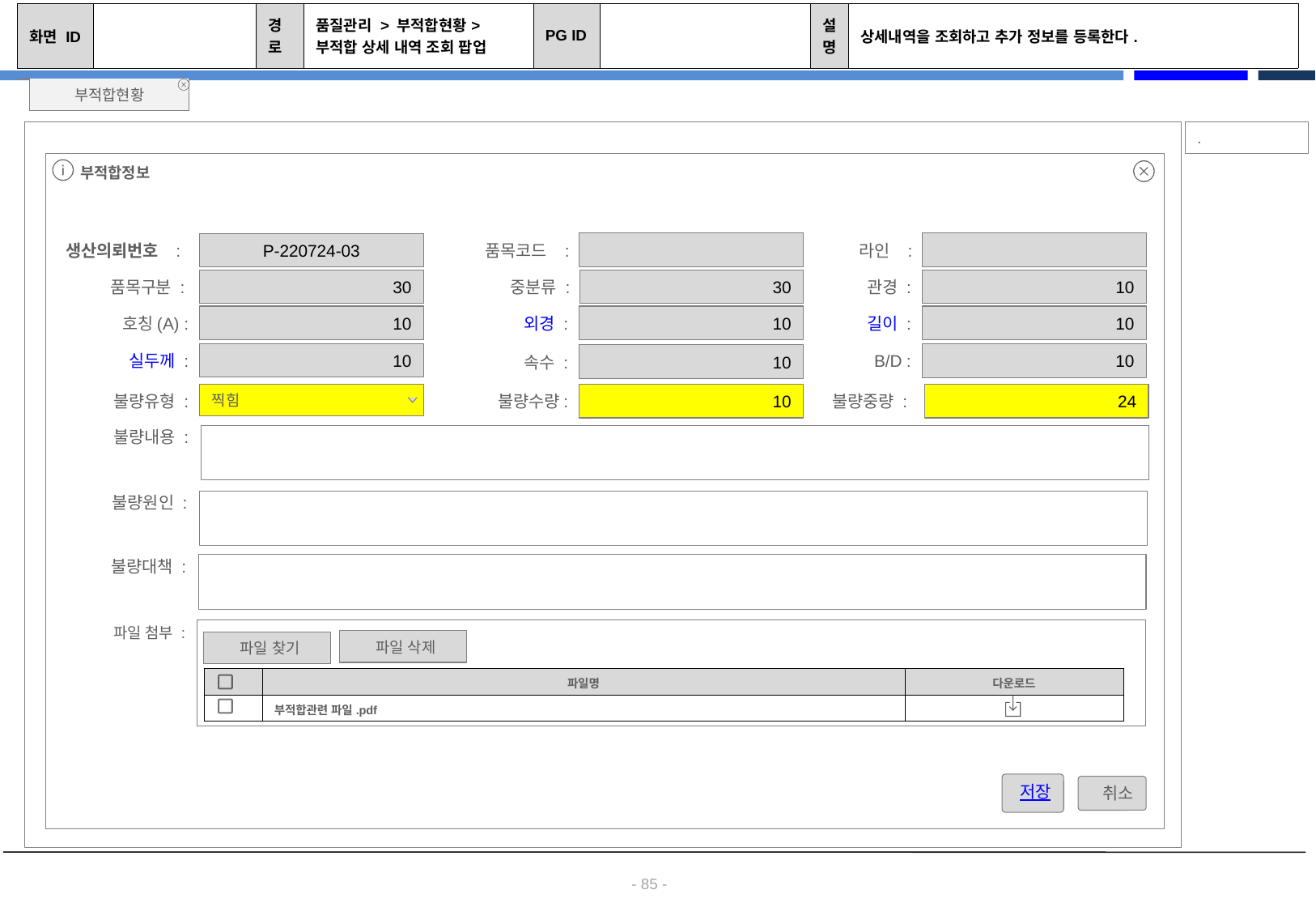

| 화면 ID |  | 경로 | 품질관리 > 부적합현황>부적합 상세 내역 조회 팝업 | PG ID |  | 설명 | 상세내역을 조회하고 추가 정보를 등록한다. |
| --- | --- | --- | --- | --- | --- | --- | --- |
부적합현황

.

부적합정보

P-220724-03
생산의뢰번호   :

품목코드   :

라인   :
30
품목구분 :
30
중분류 :
10
관경 :
10
호칭(A) :
10
외경 :
10
길이 :
10
실두께 :
10
B/D :
10
속수 :
불량유형 :
찍힘

10
불량수량:
불량중량 :
24
불량내용 :

불량원인 :

불량대책 :

파일 첨부 :

파일 삭제
파일 찾기
|  | 파일명 | 다운로드 |
| --- | --- | --- |
|  | 부적합관련 파일.pdf |  |

저장
취소